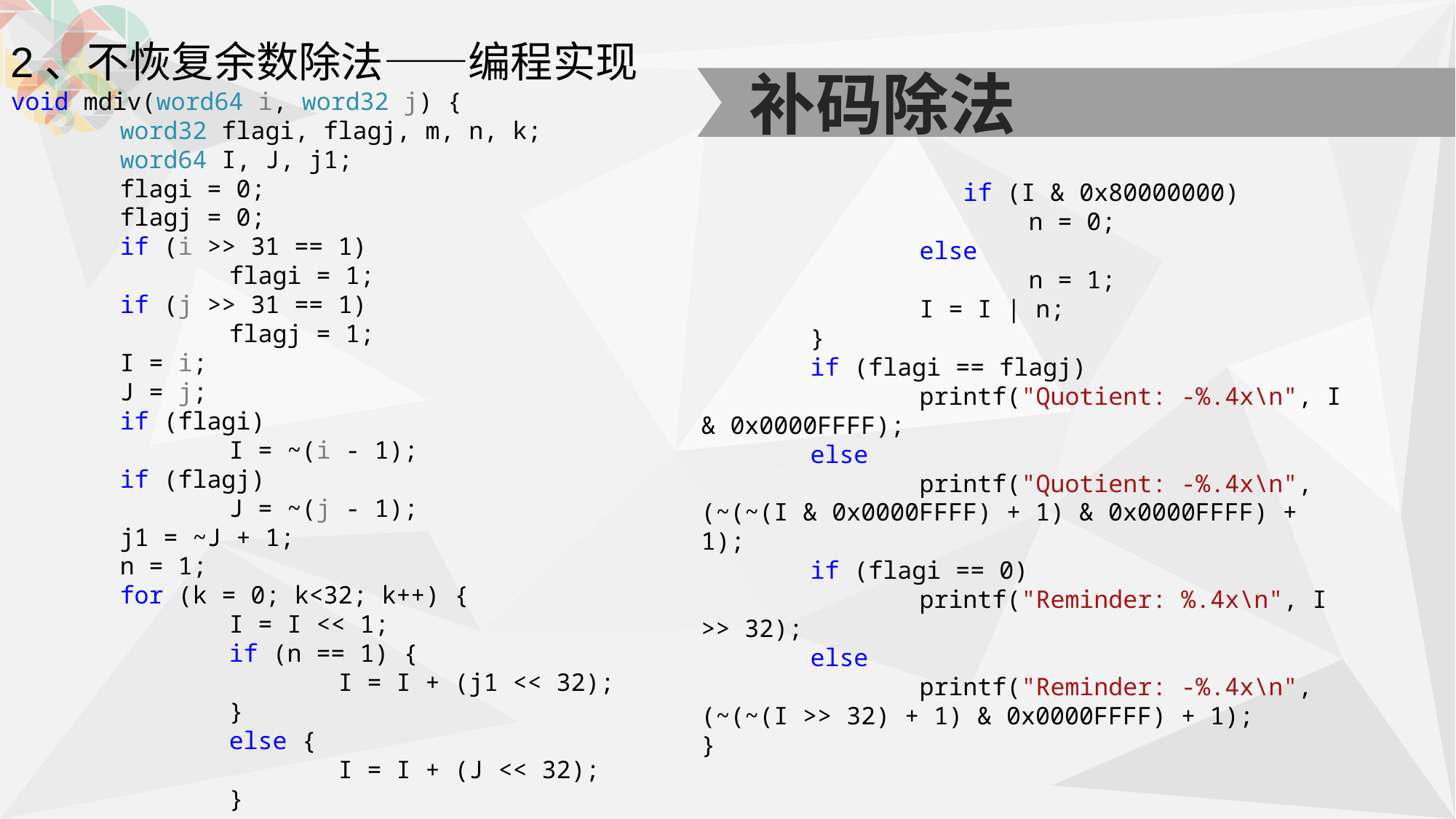

2、不恢复余数除法——编程实现
void mdiv(word64 i, word32 j) {
	word32 flagi, flagj, m, n, k;
	word64 I, J, j1;
	flagi = 0;
	flagj = 0;
	if (i >> 31 == 1)
		flagi = 1;
	if (j >> 31 == 1)
		flagj = 1;
	I = i;
	J = j;
	if (flagi)
		I = ~(i - 1);
	if (flagj)
		J = ~(j - 1);
	j1 = ~J + 1;
	n = 1;
	for (k = 0; k<32; k++) {
		I = I << 1;
		if (n == 1) {
			I = I + (j1 << 32);
		}
		else {
			I = I + (J << 32);
		}

补码除法

                  if (I & 0x80000000)
			n = 0;
		else
			n = 1;
		I = I | n;
	}
	if (flagi == flagj)
		printf("Quotient: -%.4x\n", I & 0x0000FFFF);
	else
		printf("Quotient: -%.4x\n", (~(~(I & 0x0000FFFF) + 1) & 0x0000FFFF) + 1);
	if (flagi == 0)
		printf("Reminder: %.4x\n", I >> 32);
	else
		printf("Reminder: -%.4x\n", (~(~(I >> 32) + 1) & 0x0000FFFF) + 1);
}